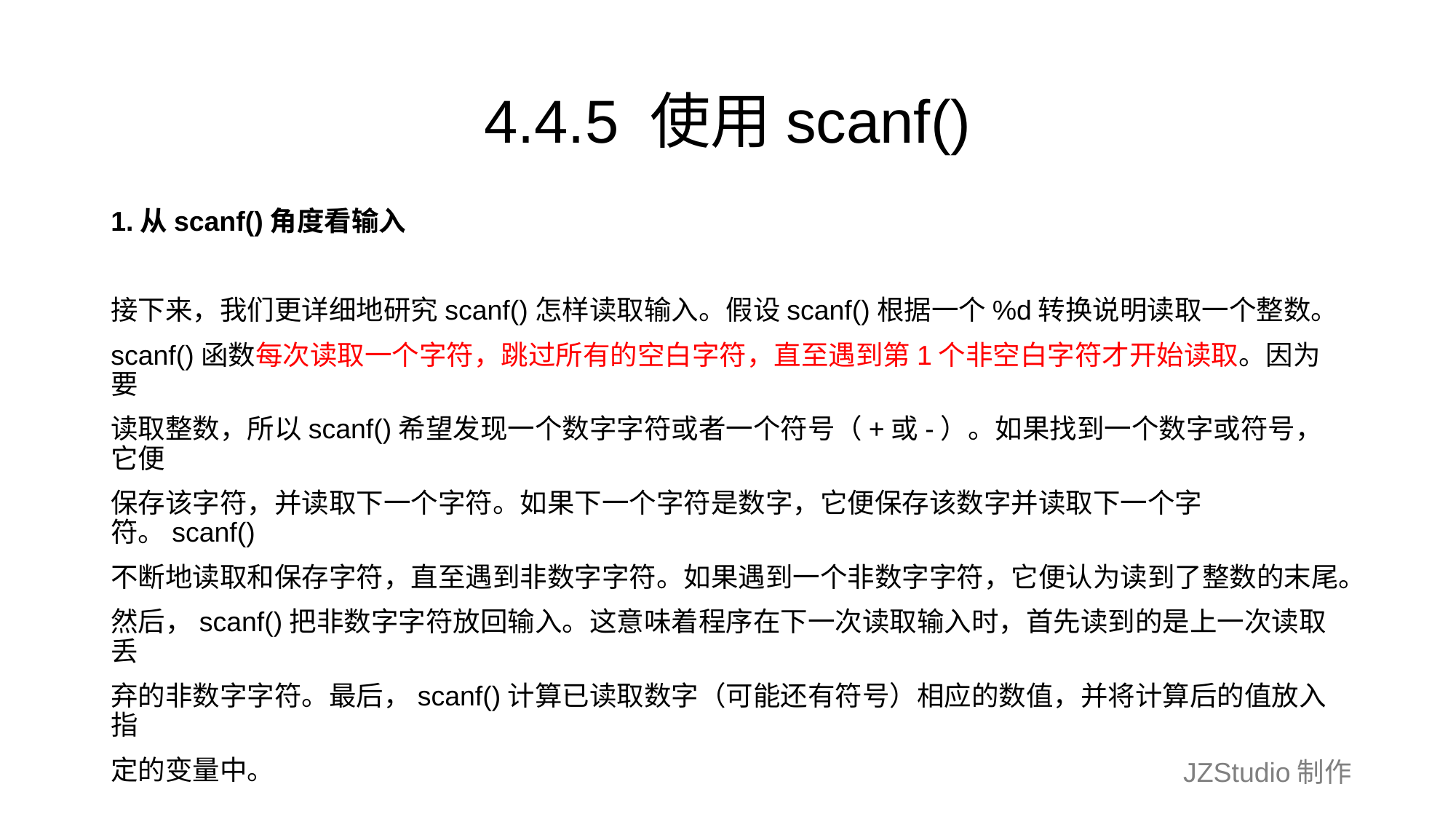

# 4.4.5 使用scanf()
1.从scanf()角度看输入

接下来，我们更详细地研究scanf()怎样读取输入。假设scanf()根据一个%d转换说明读取一个整数。
scanf()函数每次读取一个字符，跳过所有的空白字符，直至遇到第1个非空白字符才开始读取。因为要
读取整数，所以scanf()希望发现一个数字字符或者一个符号（+或-）。如果找到一个数字或符号，它便
保存该字符，并读取下一个字符。如果下一个字符是数字，它便保存该数字并读取下一个字符。scanf()
不断地读取和保存字符，直至遇到非数字字符。如果遇到一个非数字字符，它便认为读到了整数的末尾。
然后，scanf()把非数字字符放回输入。这意味着程序在下一次读取输入时，首先读到的是上一次读取丢
弃的非数字字符。最后，scanf()计算已读取数字（可能还有符号）相应的数值，并将计算后的值放入指
定的变量中。